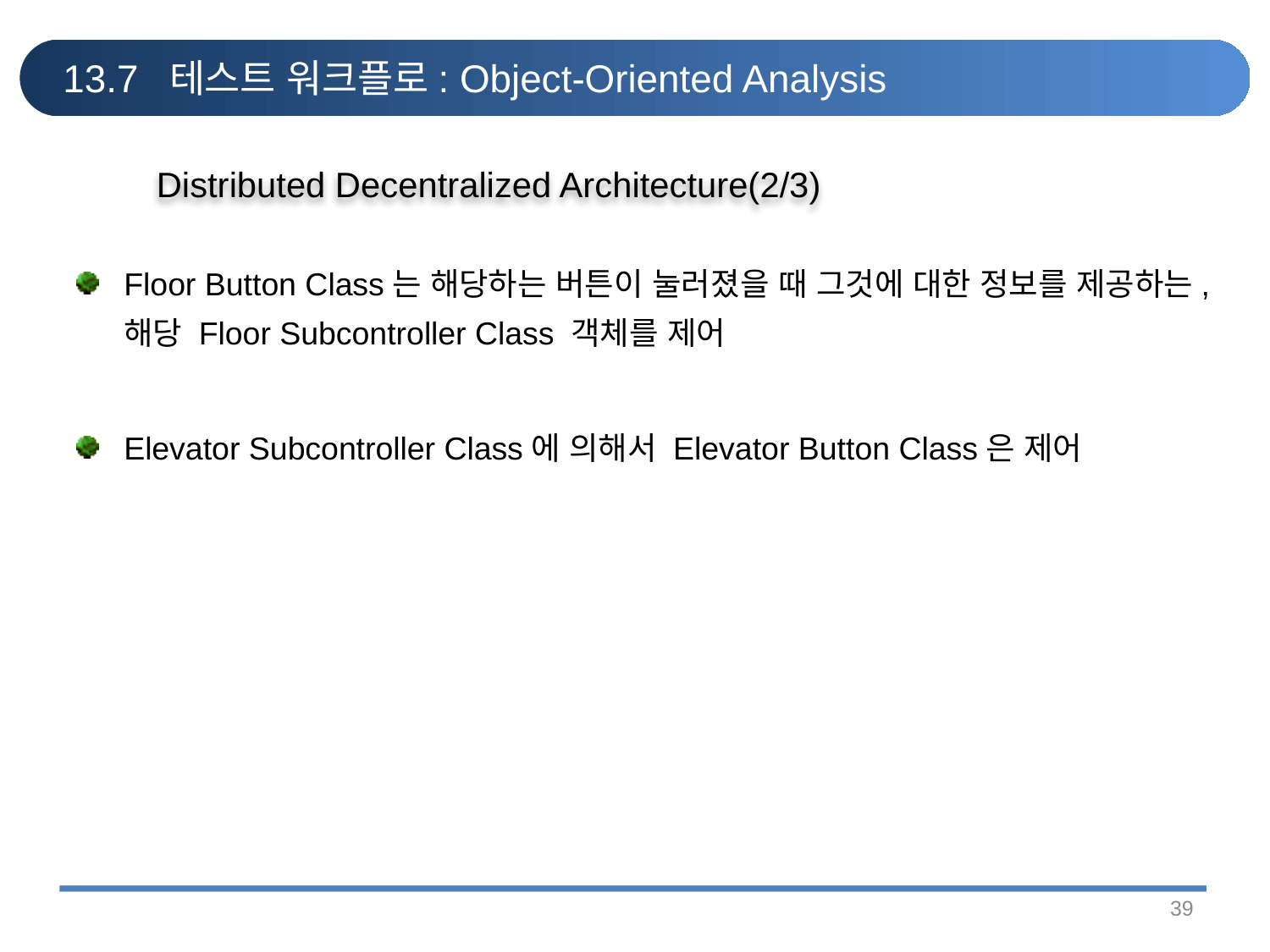

# 13.7  테스트 워크플로: Object-Oriented Analysis
Distributed Decentralized Architecture(2/3)
Floor Button Class는 해당하는 버튼이 눌러졌을 때 그것에 대한 정보를 제공하는, 해당 Floor Subcontroller Class 객체를 제어

Elevator Subcontroller Class에 의해서 Elevator Button Class은 제어

39